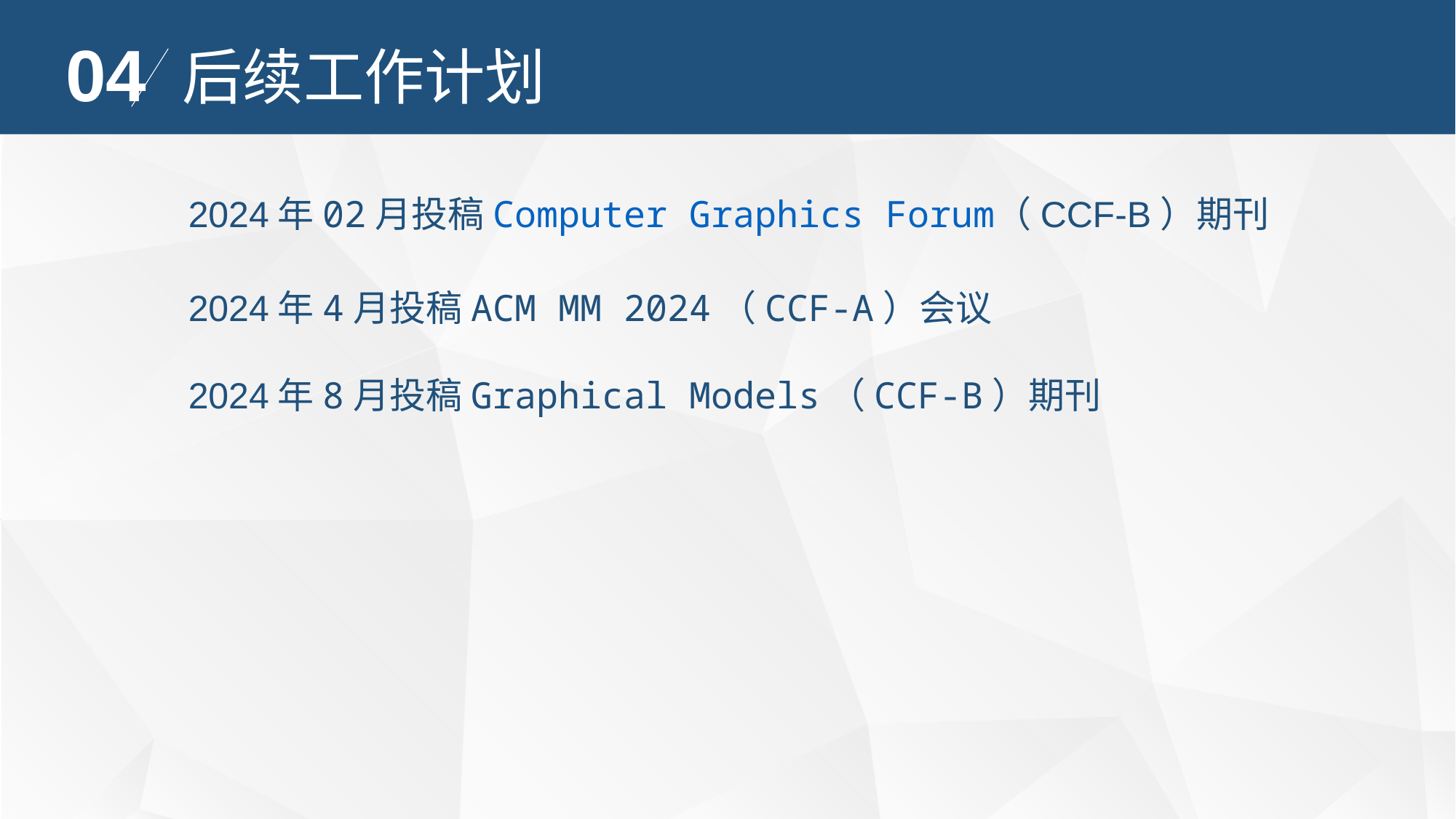

04
后续工作计划
2024年02月投稿Computer Graphics Forum（CCF-B）期刊

2024年4月投稿ACM MM 2024（CCF-A）会议

2024年8月投稿Graphical Models（CCF-B）期刊